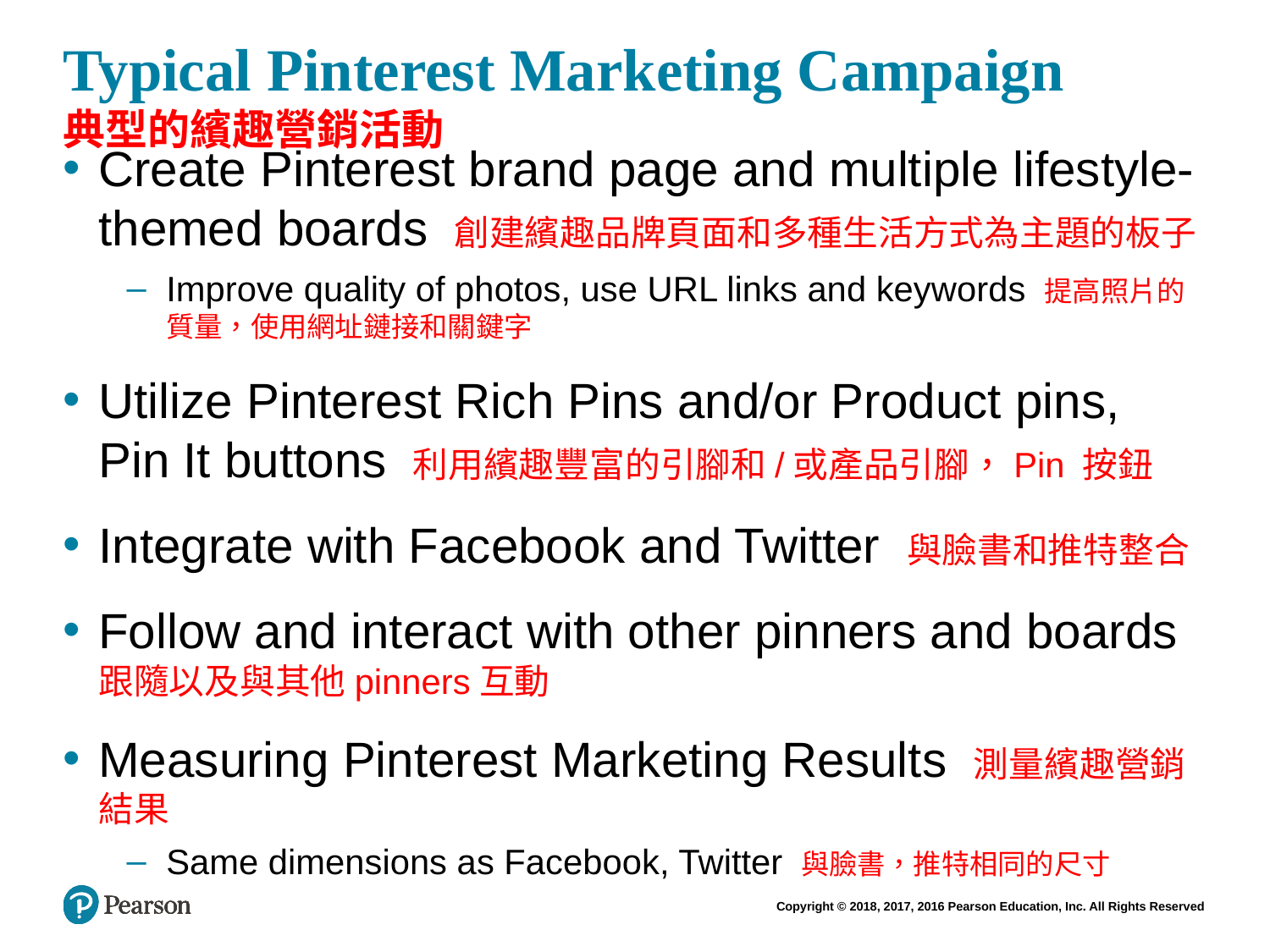

# Typical Pinterest Marketing Campaign 典型的繽趣營銷活動
Create Pinterest brand page and multiple lifestyle-themed boards 創建繽趣品牌頁面和多種生活方式為主題的板子
Improve quality of photos, use URL links and keywords 提高照片的質量，使用網址鏈接和關鍵字
Utilize Pinterest Rich Pins and/or Product pins, Pin It buttons 利用繽趣豐富的引腳和/或產品引腳，Pin 按鈕
Integrate with Facebook and Twitter 與臉書和推特整合
Follow and interact with other pinners and boards跟隨以及與其他pinners互動
Measuring Pinterest Marketing Results 測量繽趣營銷結果
Same dimensions as Facebook, Twitter 與臉書，推特相同的尺寸